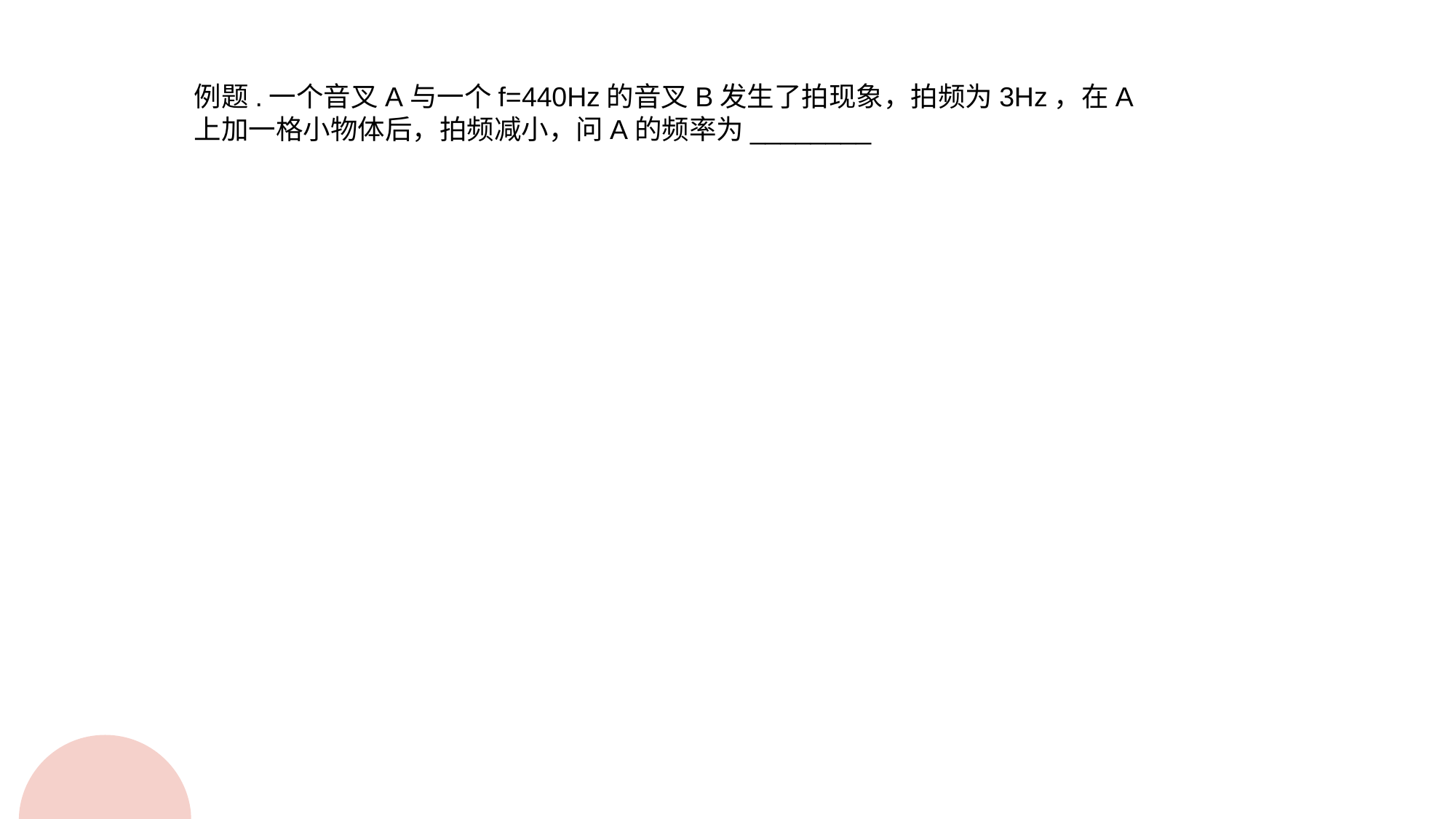

例题.一个音叉A与一个f=440Hz的音叉B发生了拍现象，拍频为3Hz，在A上加一格小物体后，拍频减小，问A的频率为________